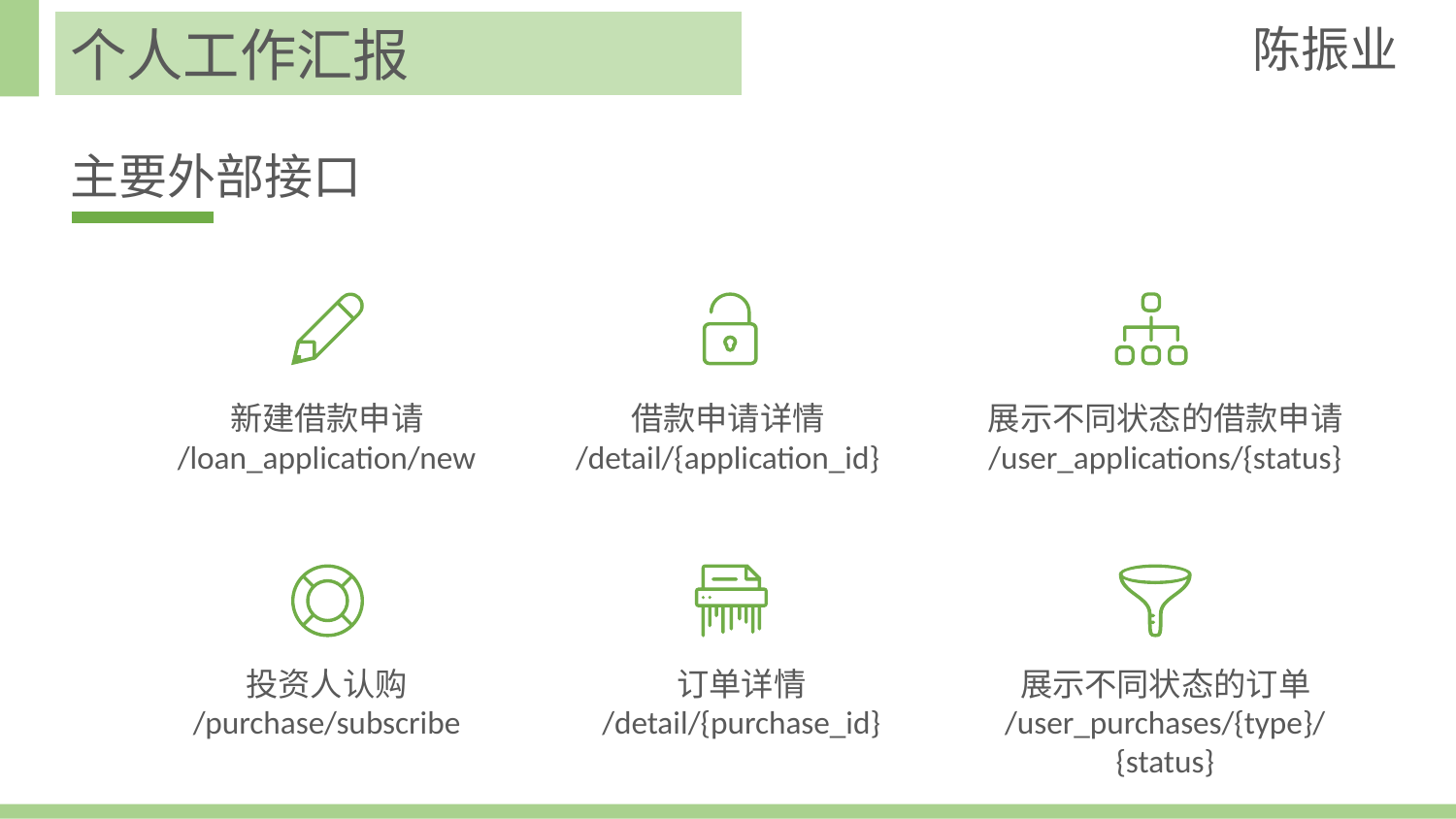

陈振业
个人工作汇报
主要外部接口

借款申请详情
/detail/{application_id}
展示不同状态的借款申请
/user_applications/{status}

新建借款申请
/loan_application/new

投资人认购
/purchase/subscribe
订单详情
/detail/{purchase_id}
展示不同状态的订单
/user_purchases/{type}/{status}